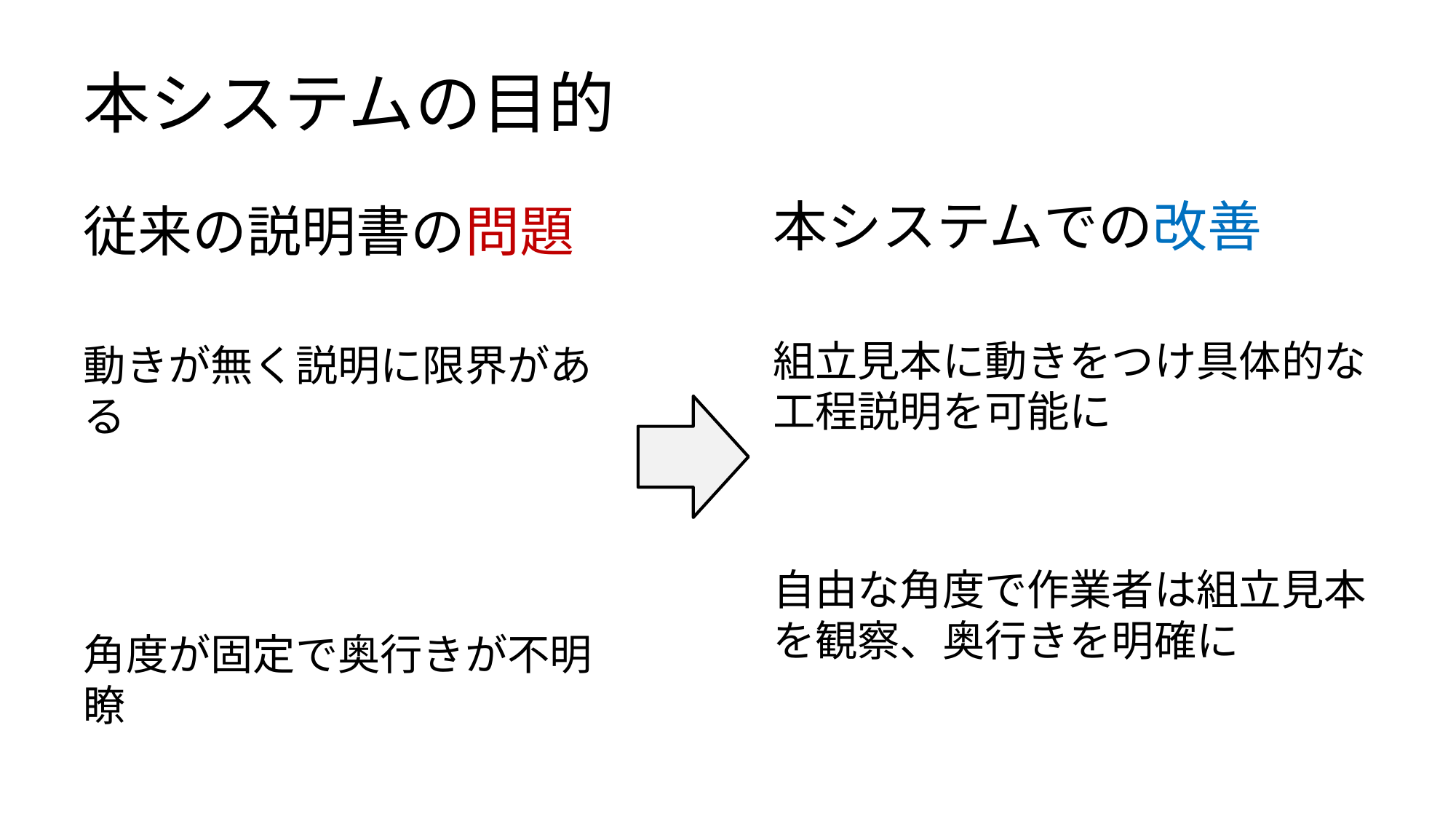

# 本システムの目的
本システムでの改善

組立見本に動きをつけ具体的な工程説明を可能に

自由な角度で作業者は組立見本を観察、奥行きを明確に
従来の説明書の問題

動きが無く説明に限界がある

角度が固定で奥行きが不明瞭